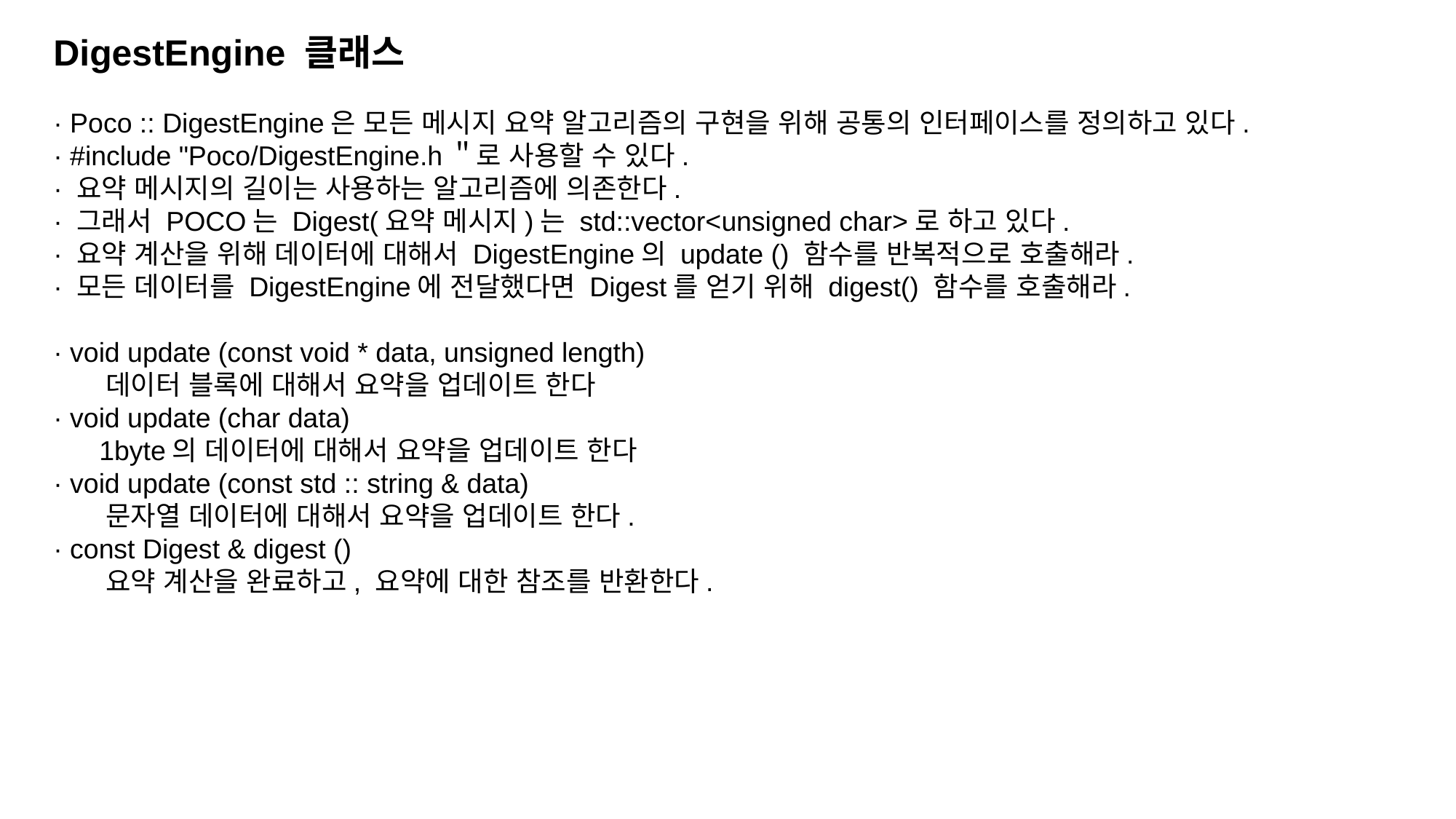

DigestEngine 클래스

· Poco :: DigestEngine은 모든 메시지 요약 알고리즘의 구현을 위해 공통의 인터페이스를 정의하고 있다.
· #include "Poco/DigestEngine.h＂로 사용할 수 있다.
· 요약 메시지의 길이는 사용하는 알고리즘에 의존한다.
· 그래서 POCO는 Digest(요약 메시지)는 std::vector<unsigned char>로 하고 있다.
· 요약 계산을 위해 데이터에 대해서 DigestEngine의 update () 함수를 반복적으로 호출해라.
· 모든 데이터를 DigestEngine에 전달했다면 Digest를 얻기 위해 digest() 함수를 호출해라.
· void update (const void * data, unsigned length)
      데이터 블록에 대해서 요약을 업데이트 한다
· void update (char data)
      1byte의 데이터에 대해서 요약을 업데이트 한다
· void update (const std :: string & data)
      문자열 데이터에 대해서 요약을 업데이트 한다.
· const Digest & digest ()
      요약 계산을 완료하고, 요약에 대한 참조를 반환한다.